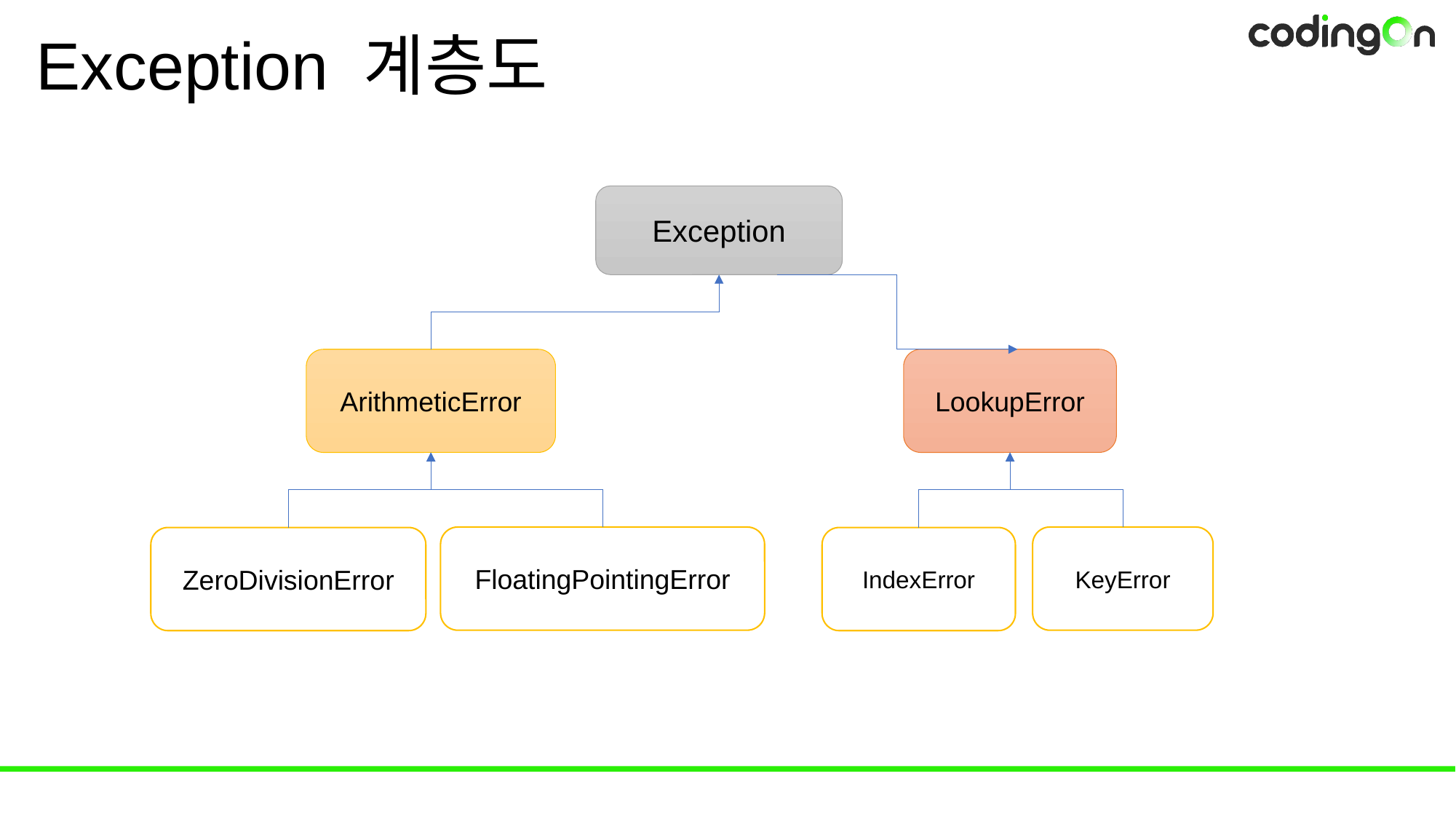

Exception 계층도

Exception

ArithmeticError

LookupError

FloatingPointingError

KeyError

ZeroDivisionError

IndexError